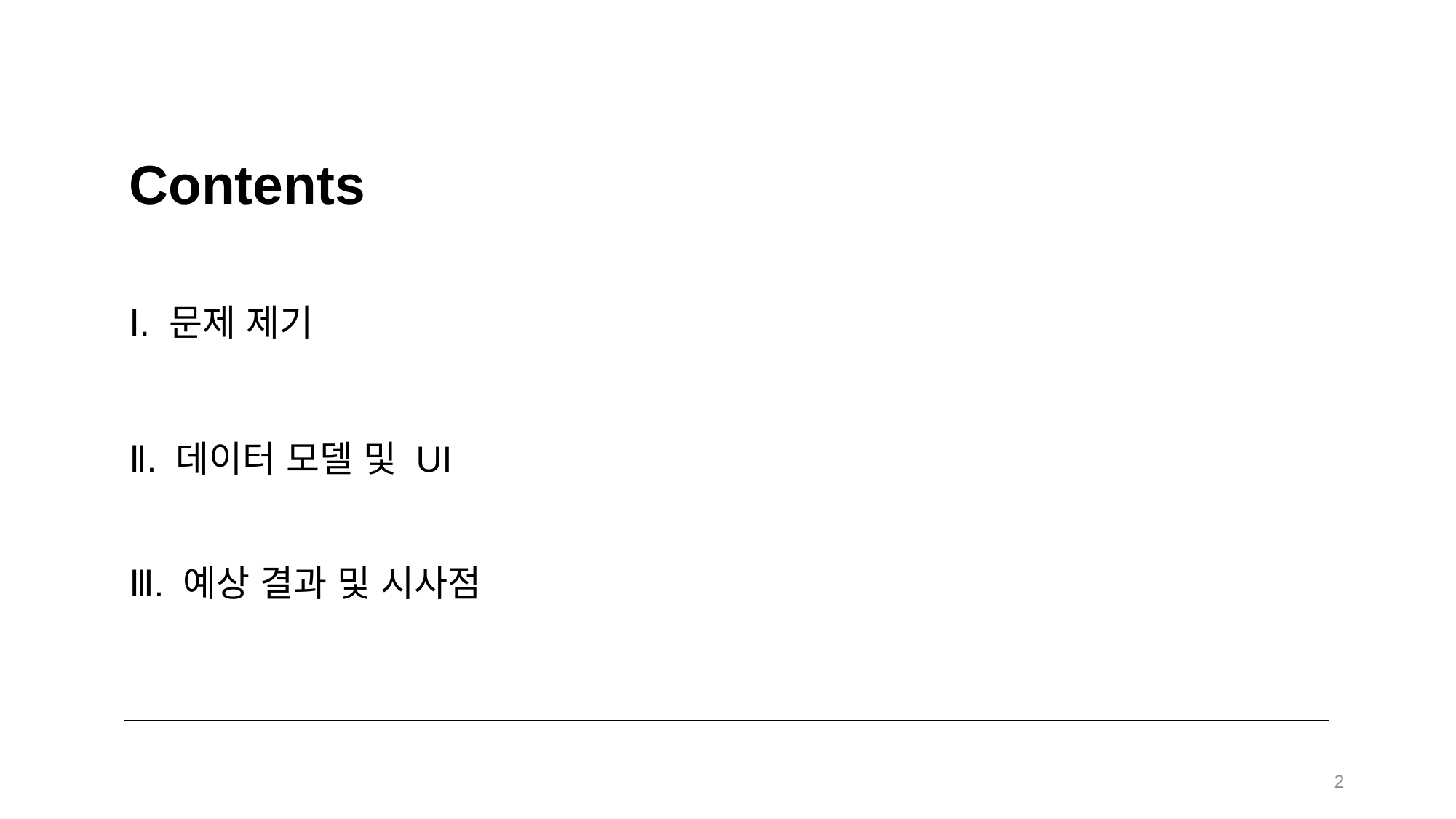

Contents
Ⅰ. 문제 제기

Ⅱ. 데이터 모델 및 UI
Ⅲ. 예상 결과 및 시사점

2